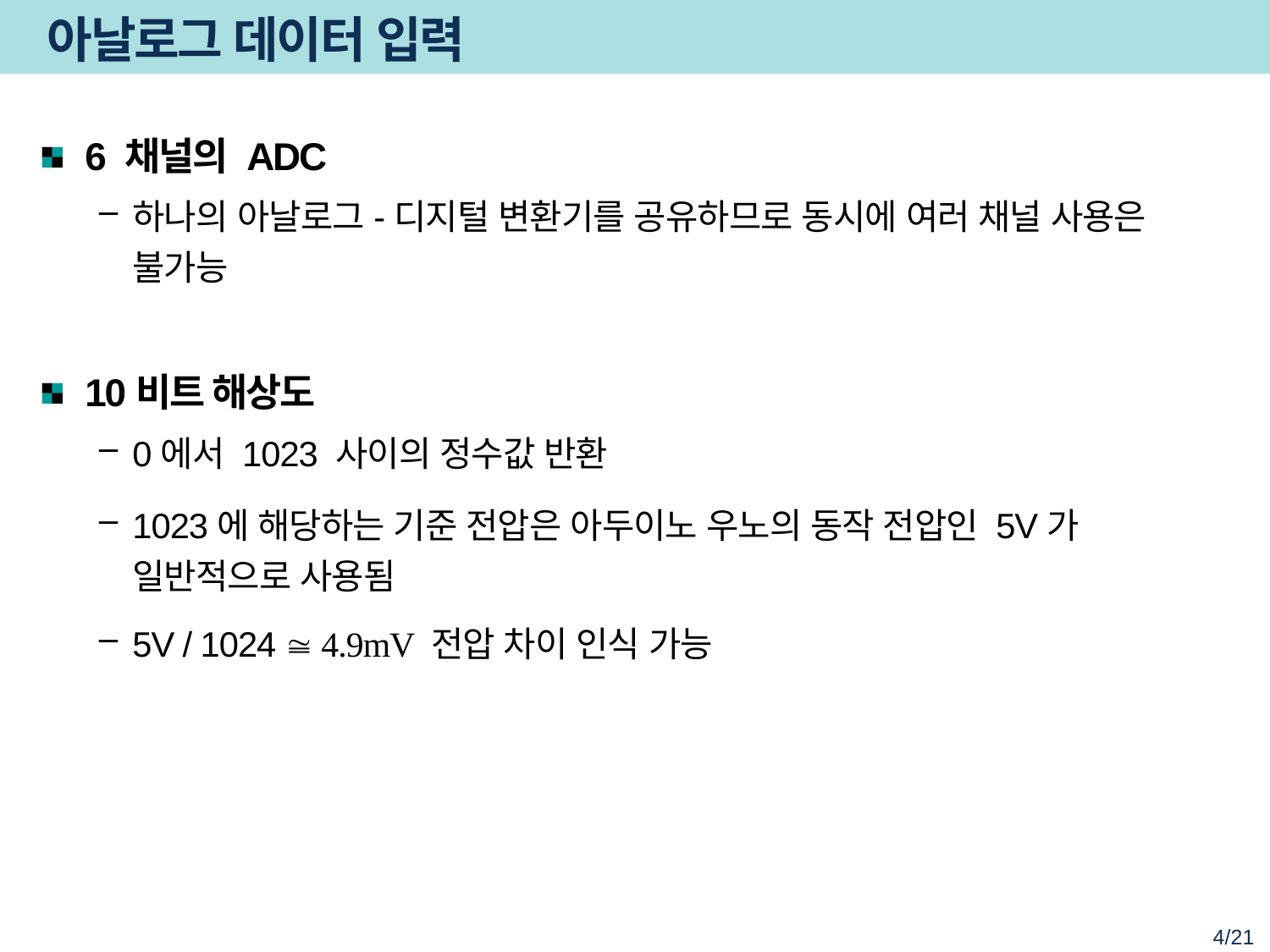

# 아날로그 데이터 입력
6 채널의 ADC
하나의 아날로그-디지털 변환기를 공유하므로 동시에 여러 채널 사용은 불가능
10비트 해상도
0에서 1023 사이의 정수값 반환
1023에 해당하는 기준 전압은 아두이노 우노의 동작 전압인 5V가 일반적으로 사용됨
5V / 1024 ≅ 4.9mV 전압 차이 인식 가능